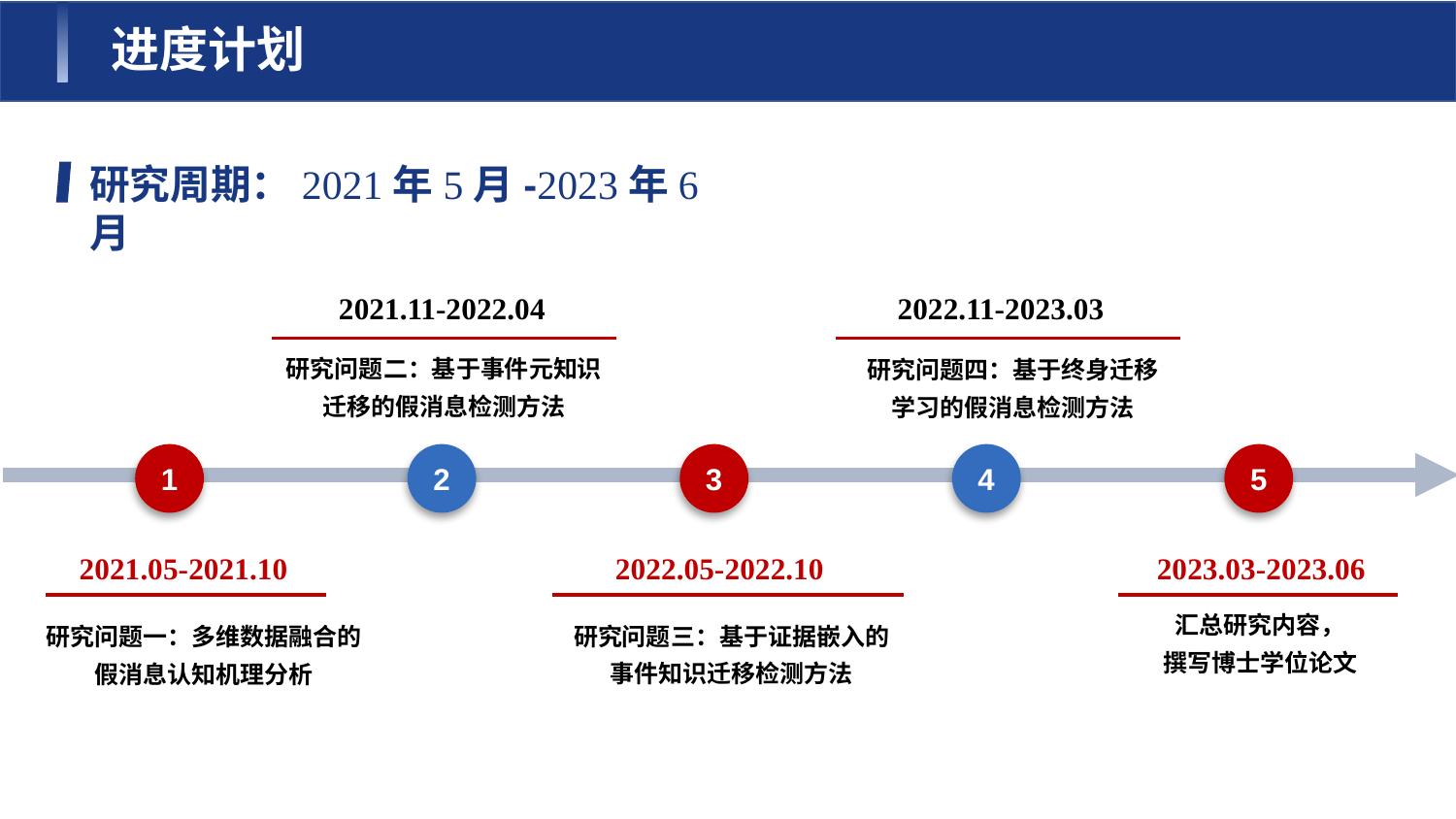

进度计划
研究周期：2021年5月-2023年6月

2022.11-2023.03
研究问题四：基于终身迁移
学习的假消息检测方法
2021.11-2022.04
研究问题二：基于事件元知识迁移的假消息检测方法
1
2
3
4
5
2021.05-2021.10
2022.05-2022.10
2023.03-2023.06
汇总研究内容，
撰写博士学位论文
研究问题三：基于证据嵌入的事件知识迁移检测方法
研究问题一：多维数据融合的假消息认知机理分析